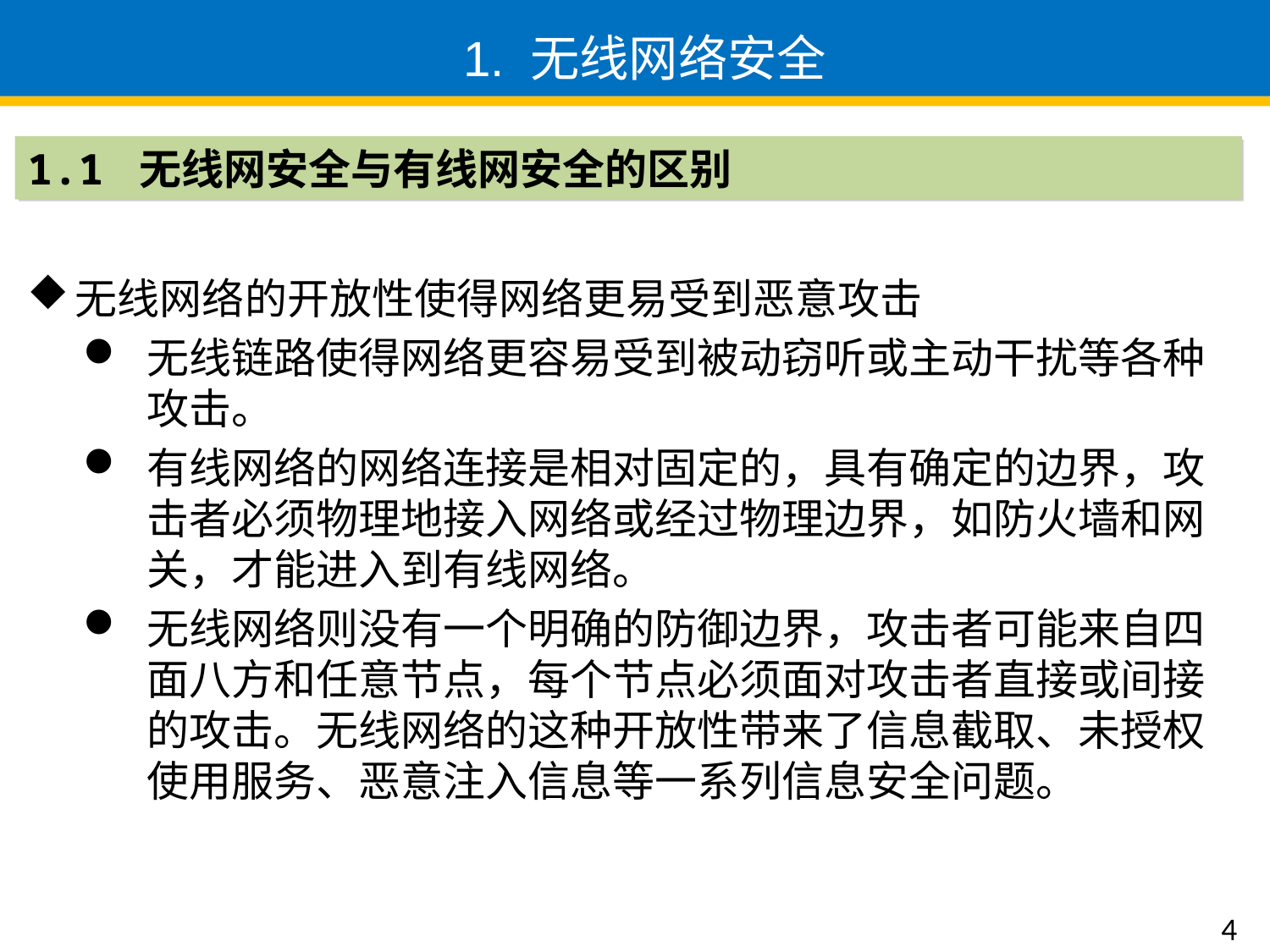

# 1. 无线网络安全
1.1 无线网安全与有线网安全的区别
无线网络的开放性使得网络更易受到恶意攻击
无线链路使得网络更容易受到被动窃听或主动干扰等各种攻击。
有线网络的网络连接是相对固定的，具有确定的边界，攻击者必须物理地接入网络或经过物理边界，如防火墙和网关，才能进入到有线网络。
无线网络则没有一个明确的防御边界，攻击者可能来自四面八方和任意节点，每个节点必须面对攻击者直接或间接的攻击。无线网络的这种开放性带来了信息截取、未授权使用服务、恶意注入信息等一系列信息安全问题。

4